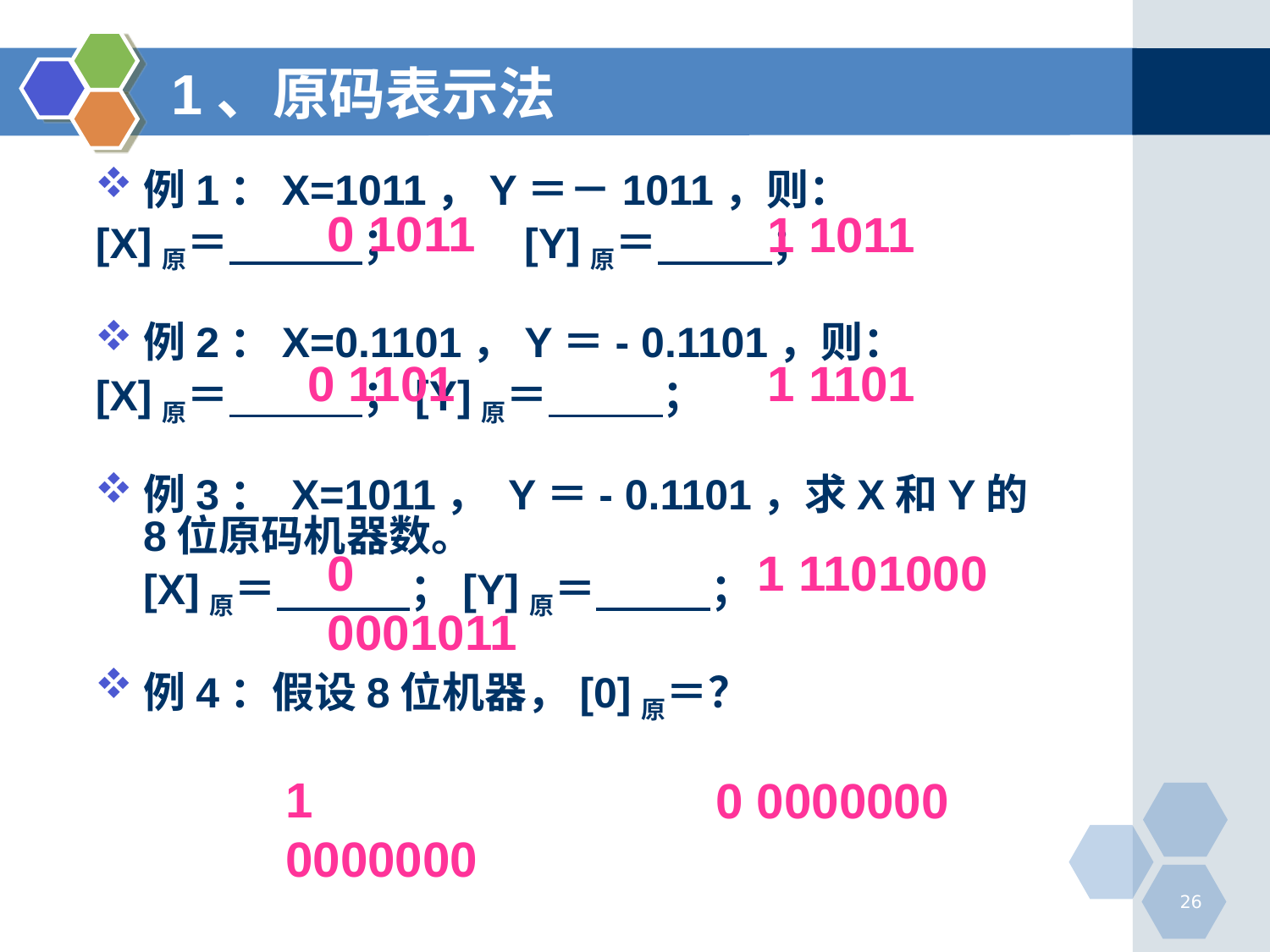

# 1、原码表示法
例1：X=1011，Y＝－1011，则：
[X]原＝              ；	[Y]原＝            ；

例2：X=0.1101，Y＝- 0.1101，则：
[X]原＝              ；[Y]原＝            ；

例3： X=1011， Y＝- 0.1101，求X和Y的8位原码机器数。
	[X]原＝              ；[Y]原＝            ；

例4：假设8位机器，[0]原＝？
0 1011
1 1011
0 1101
1 1101
0 0001011
1 1101000
1 0000000
0 0000000
26